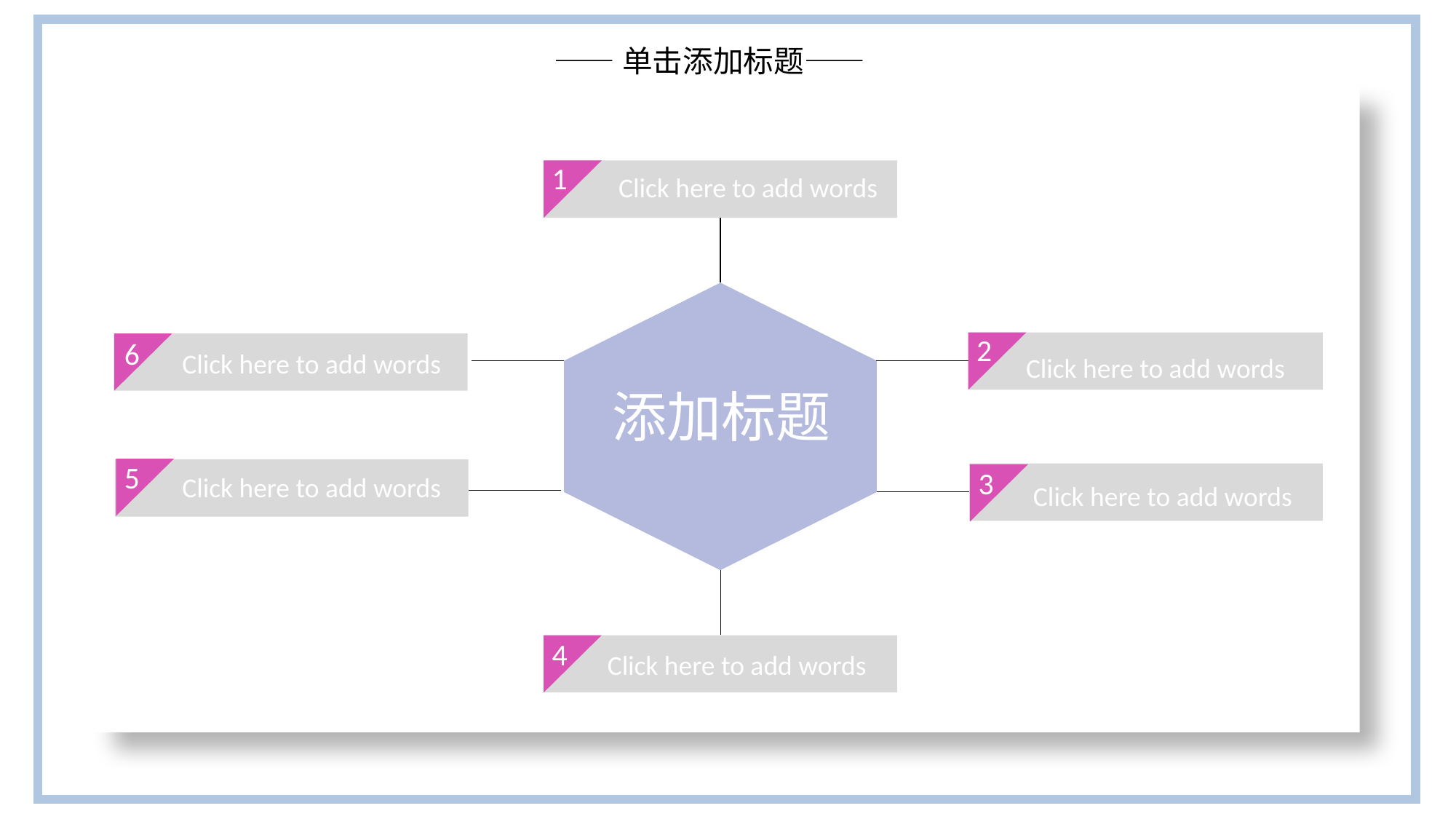

——单击添加标题——

1

Click here to add words

2
6

Click here to add words
Click here to add words
添加标题
5

3

Click here to add words
Click here to add words
4

Click here to add words